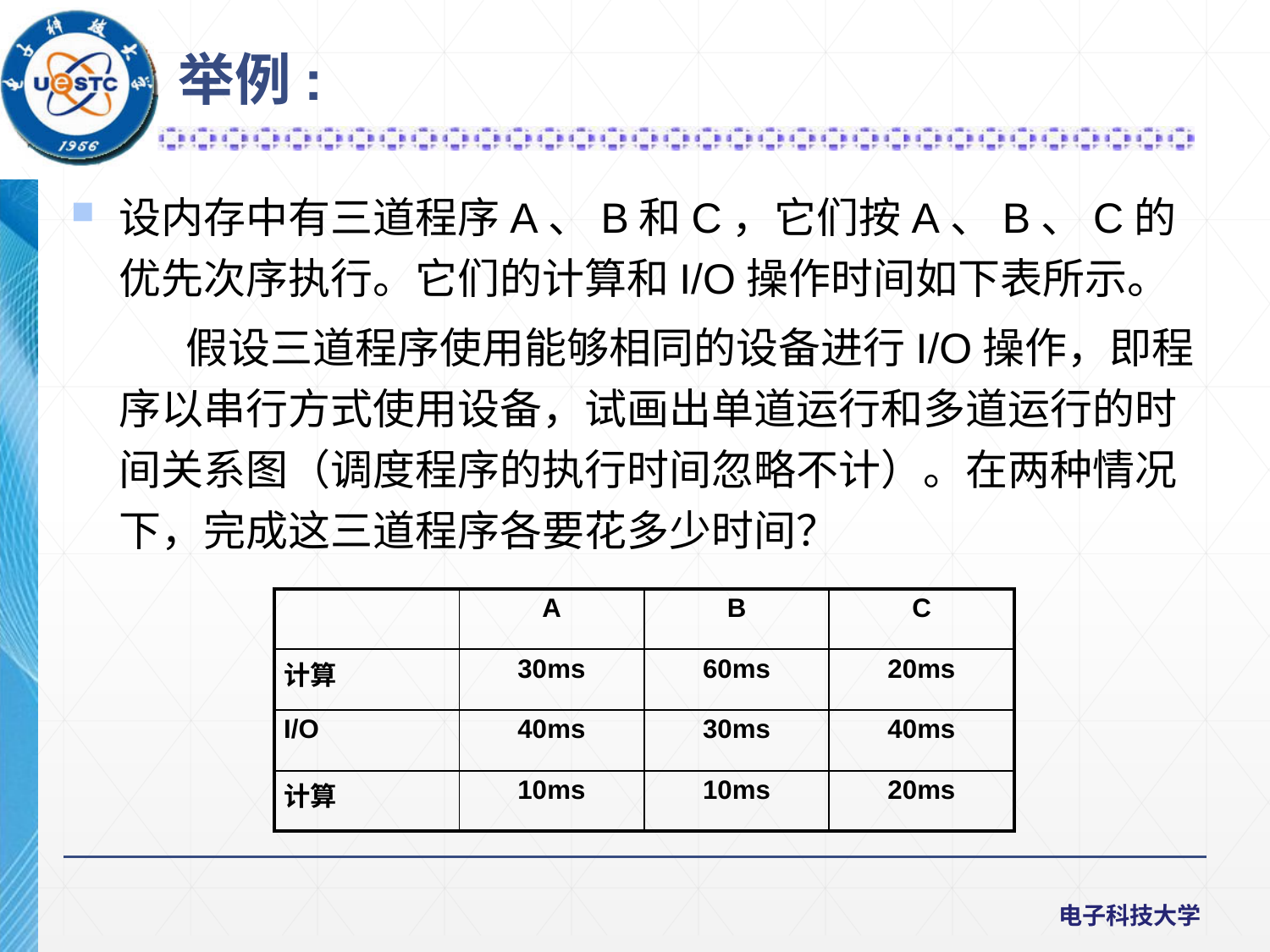

举例:
设内存中有三道程序A、B和C，它们按A、B、C的优先次序执行。它们的计算和I/O操作时间如下表所示。
           假设三道程序使用能够相同的设备进行I/O操作，即程序以串行方式使用设备，试画出单道运行和多道运行的时间关系图（调度程序的执行时间忽略不计）。在两种情况下，完成这三道程序各要花多少时间？

|  | A | B | C |
| --- | --- | --- | --- |
| 计算 | 30ms | 60ms | 20ms |
| I/O | 40ms | 30ms | 40ms |
| 计算 | 10ms | 10ms | 20ms |